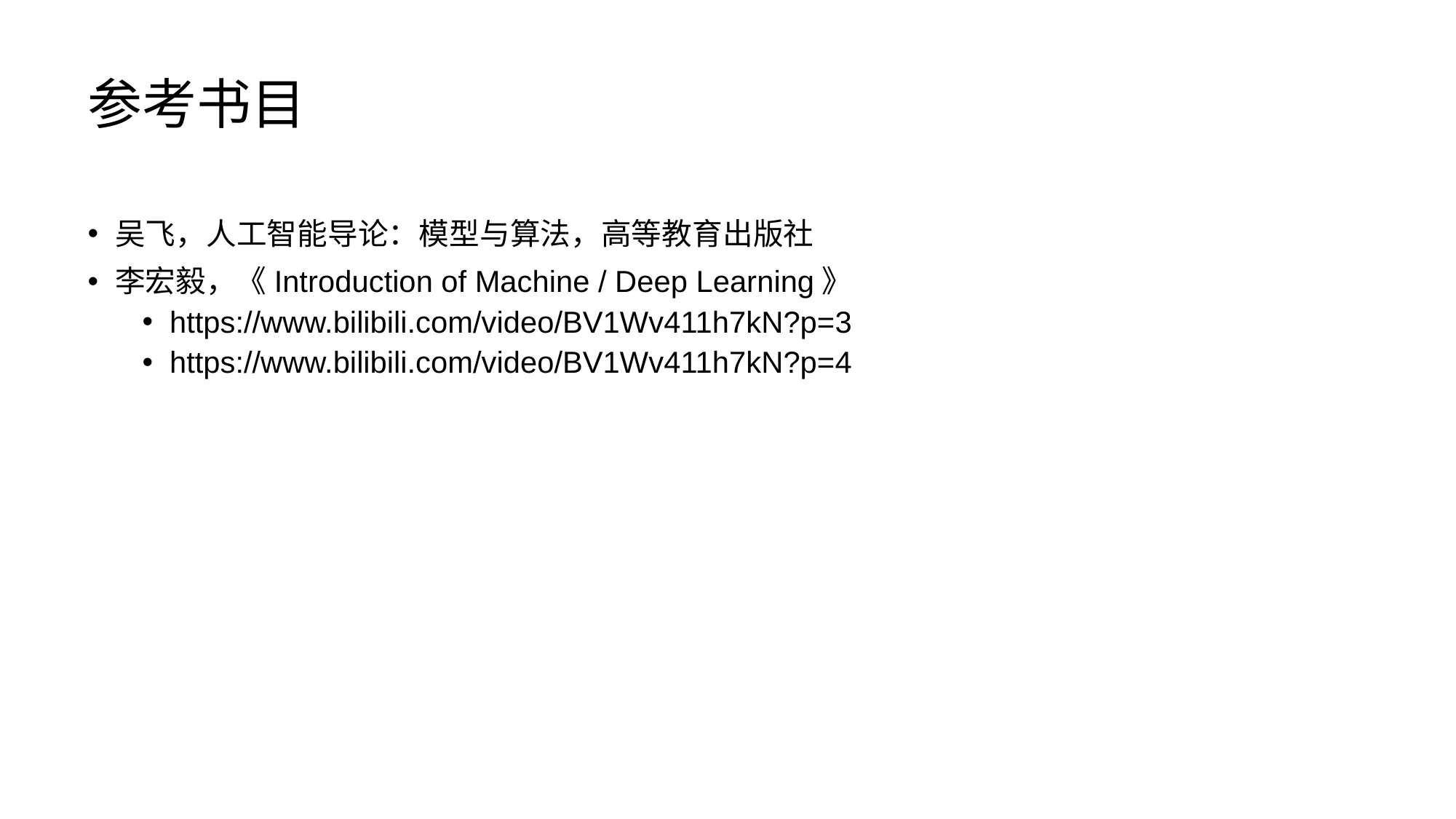

# 参考书目
吴飞，人工智能导论：模型与算法，高等教育出版社
李宏毅，《Introduction of Machine / Deep Learning》
https://www.bilibili.com/video/BV1Wv411h7kN?p=3
https://www.bilibili.com/video/BV1Wv411h7kN?p=4

58